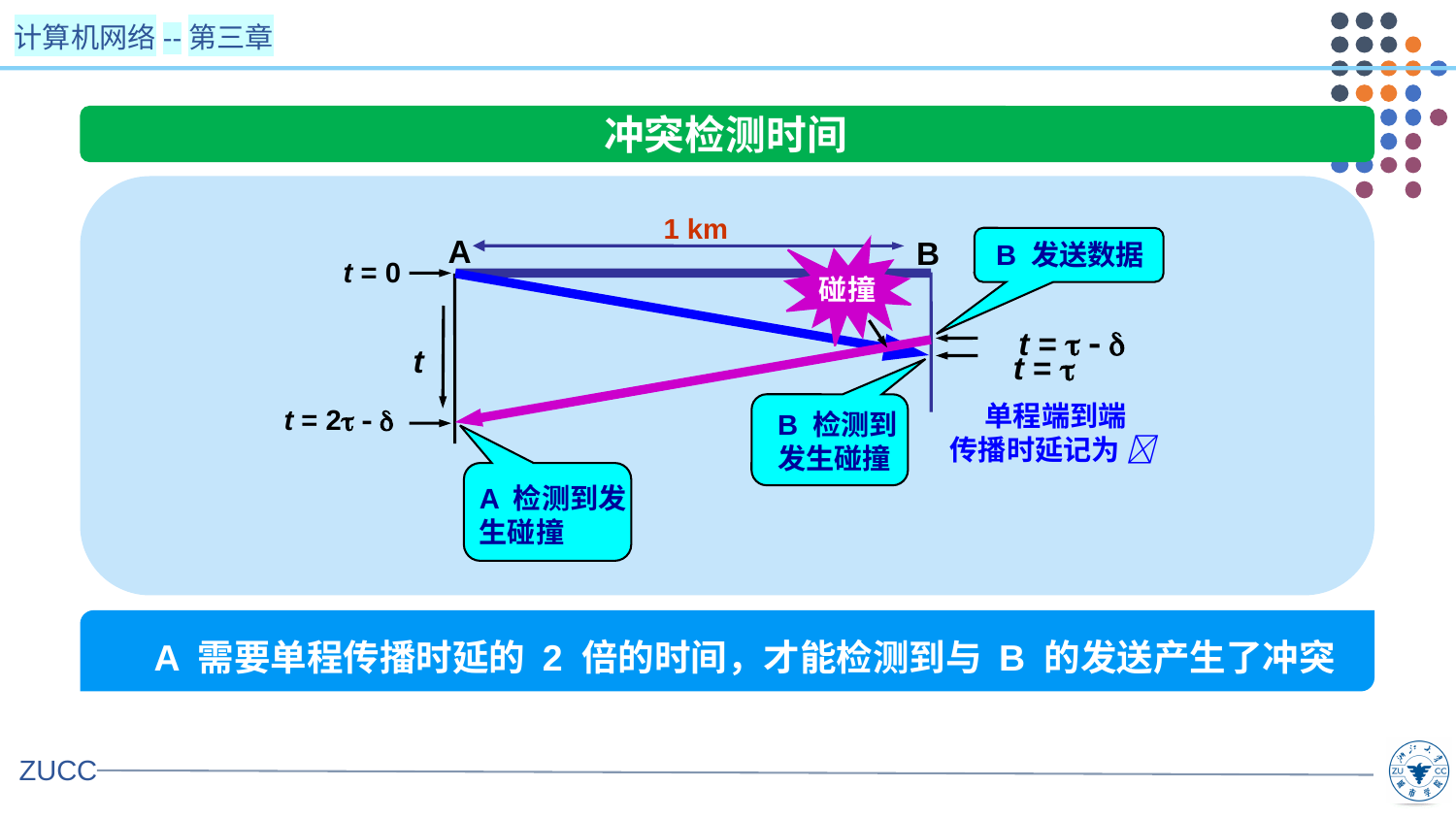

冲突检测时间

1 km
A
B

  B 发送数据
  t = τ − δ

碰撞

t = 0

t

  t = τ

B 检测到发生碰撞
单程端到端
传播时延记为 τ
t = 2τ − δ

A 检测到发生碰撞

A 需要单程传播时延的 2 倍的时间，才能检测到与 B 的发送产生了冲突